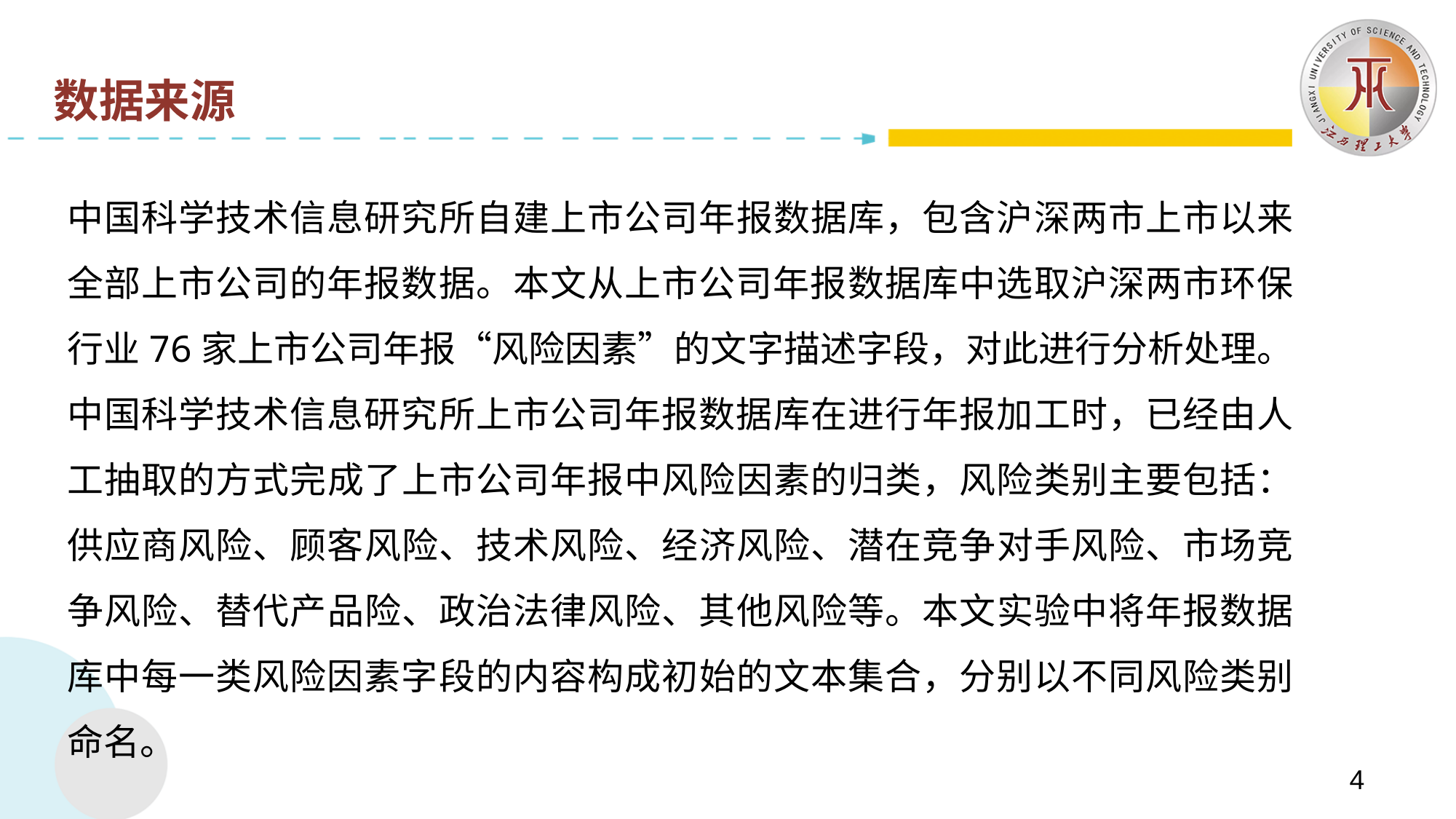

数据来源
中国科学技术信息研究所自建上市公司年报数据库，包含沪深两市上市以来全部上市公司的年报数据。本文从上市公司年报数据库中选取沪深两市环保行业76家上市公司年报“风险因素”的文字描述字段，对此进行分析处理。中国科学技术信息研究所上市公司年报数据库在进行年报加工时，已经由人工抽取的方式完成了上市公司年报中风险因素的归类，风险类别主要包括：供应商风险、顾客风险、技术风险、经济风险、潜在竞争对手风险、市场竞争风险、替代产品险、政治法律风险、其他风险等。本文实验中将年报数据库中每一类风险因素字段的内容构成初始的文本集合，分别以不同风险类别命名。
4